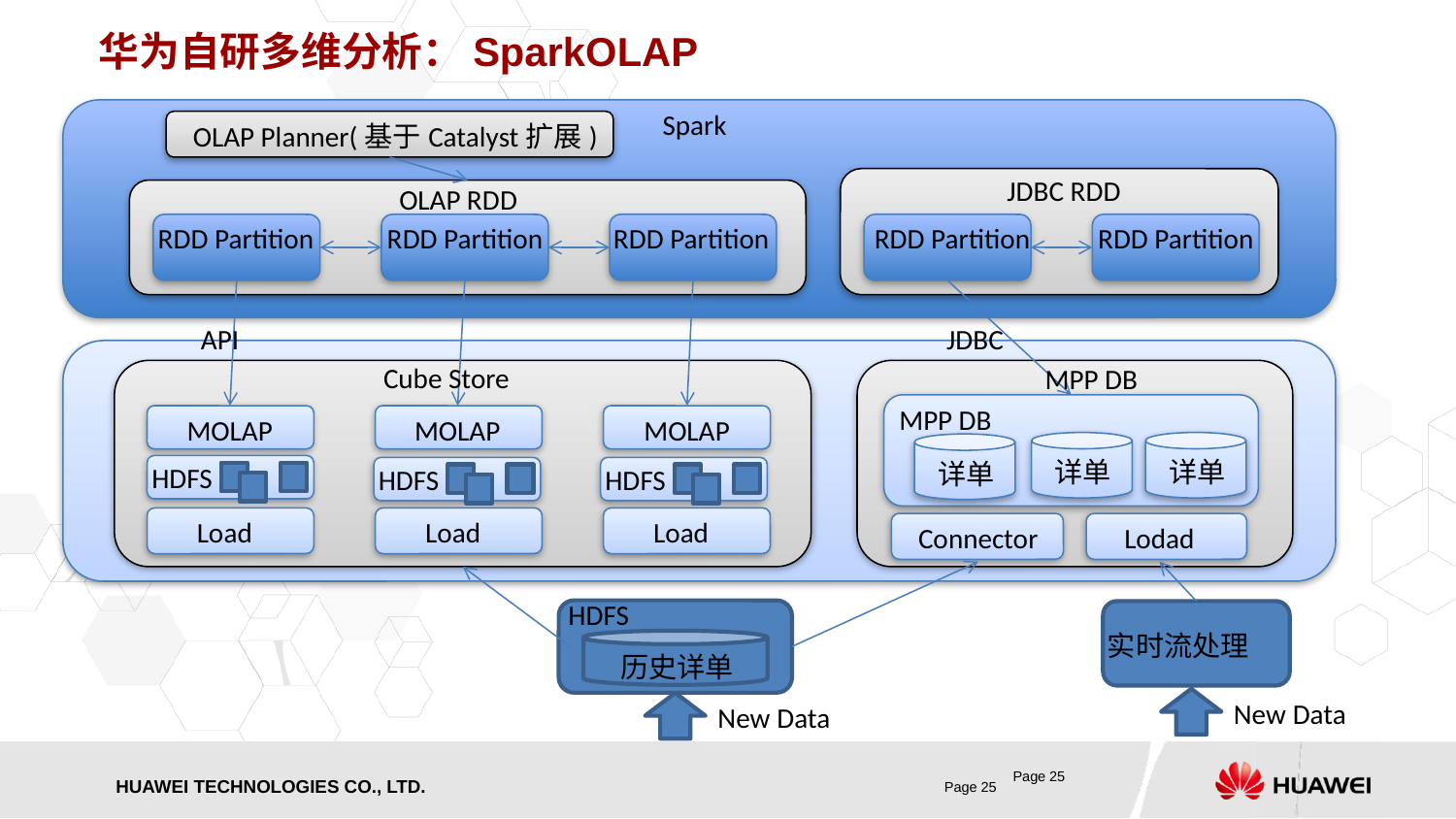

华为自研多维分析：SparkOLAP

Spark

OLAP Planner(基于Catalyst扩展)
JDBC RDD

OLAP RDD

RDD Partition
RDD Partition
RDD Partition
RDD Partition
RDD Partition

API
JDBC

Cube Store
MPP DB

MPP DB

MOLAP
MOLAP
MOLAP

详单

详单

详单
HDFS

HDFS

HDFS

Load
Load
Load
Connector
Lodad

HDFS

历史详单

实时流处理

New Data

New Data

Page 25